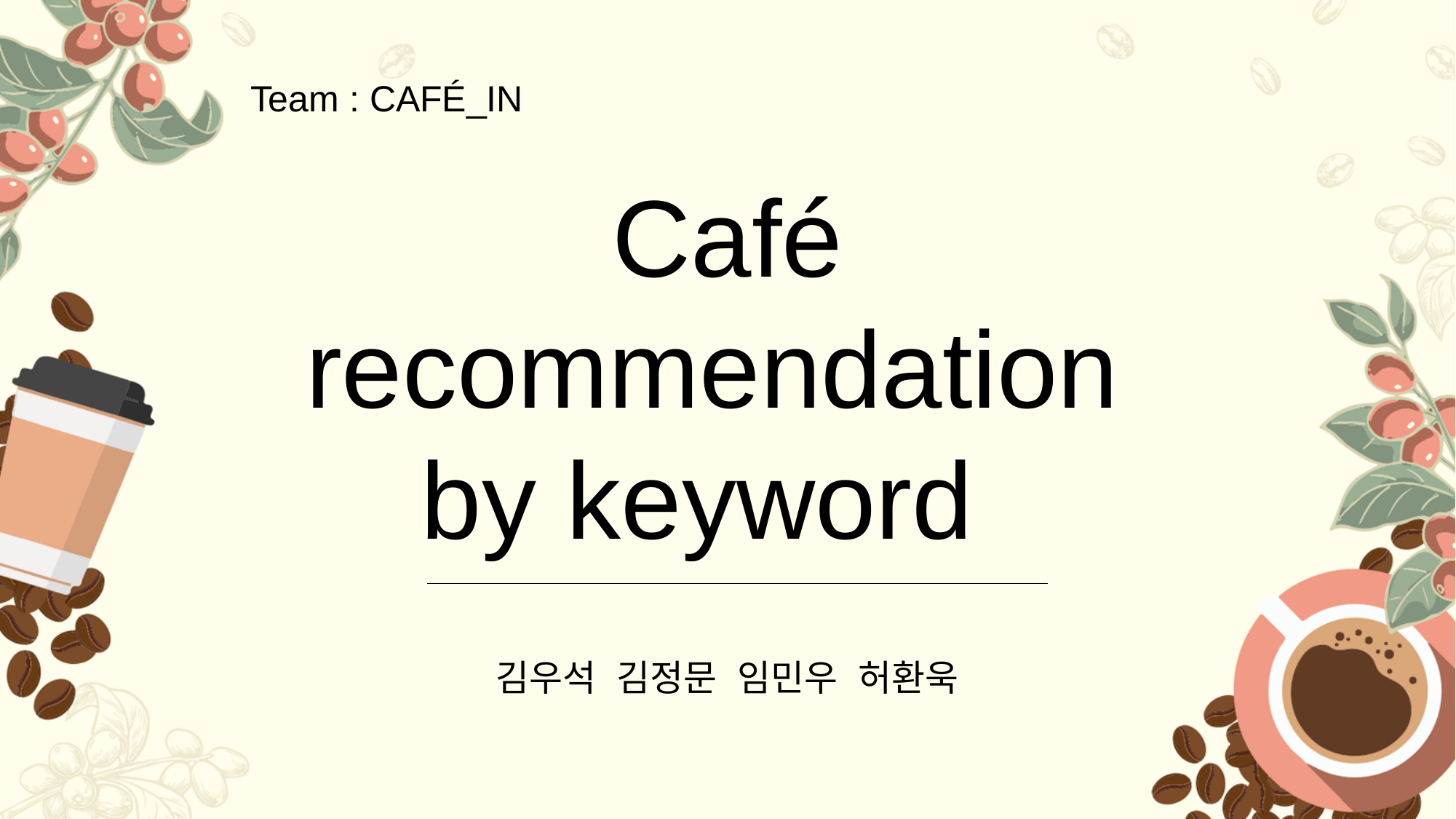

Team : CAFÉ_IN
Café recommendation
by keyword
김우석  김정문  임민우  허환욱